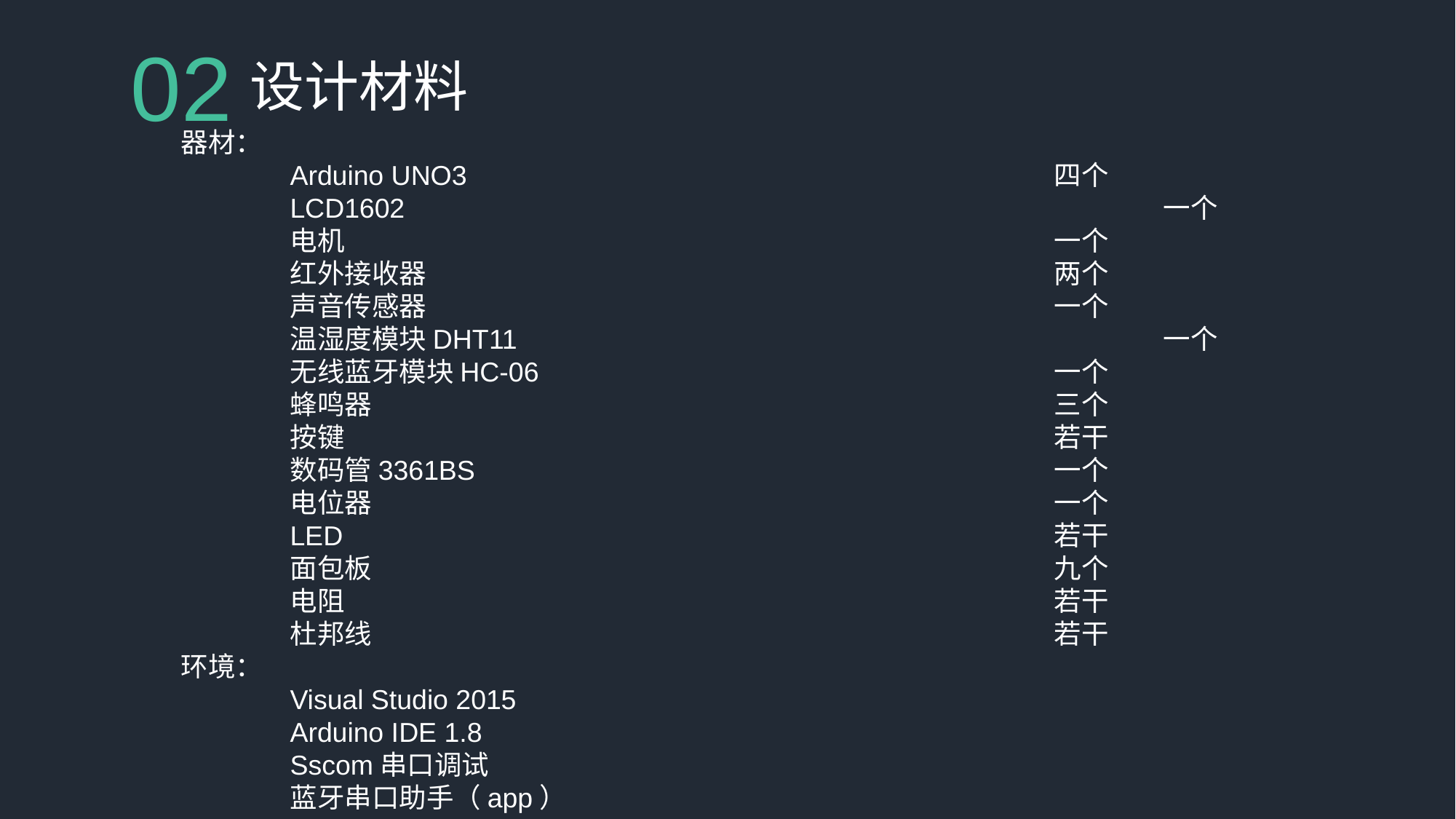

02
设计材料
	器材：
		Arduino UNO3 						四个
		LCD1602							一个
		电机							一个
		红外接收器						两个
		声音传感器						一个
		温湿度模块DHT11						一个
		无线蓝牙模块HC-06					一个
		蜂鸣器							三个
		按键							若干
		数码管3361BS						一个
		电位器							一个
		LED							若干
		面包板							九个
		电阻							若干
		杜邦线							若干
	环境：
		Visual Studio 2015
		Arduino IDE 1.8
		Sscom串口调试
		蓝牙串口助手（app）